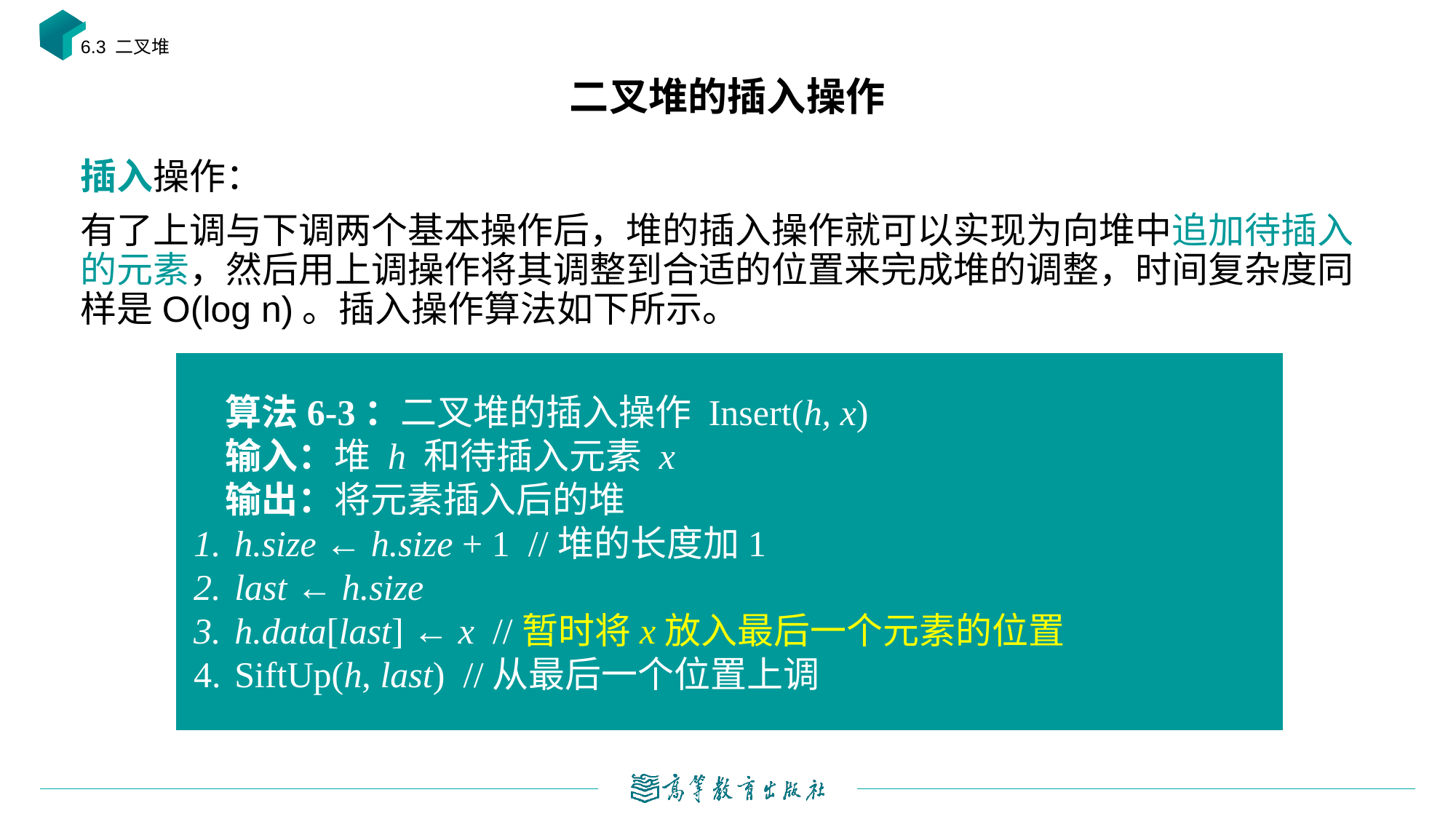

6.3 二叉堆

# 二叉堆的插入操作
插入操作：
有了上调与下调两个基本操作后，堆的插入操作就可以实现为向堆中追加待插入的元素，然后用上调操作将其调整到合适的位置来完成堆的调整，时间复杂度同样是O(log n)。插入操作算法如下所示。
算法6-3：二叉堆的插入操作 Insert(h, x)
输入：堆 h 和待插入元素 x
输出：将元素插入后的堆
h.size ← h.size + 1  //堆的长度加1
last ← h.size
h.data[last] ← x  //暂时将x放入最后一个元素的位置
SiftUp(h, last)  //从最后一个位置上调